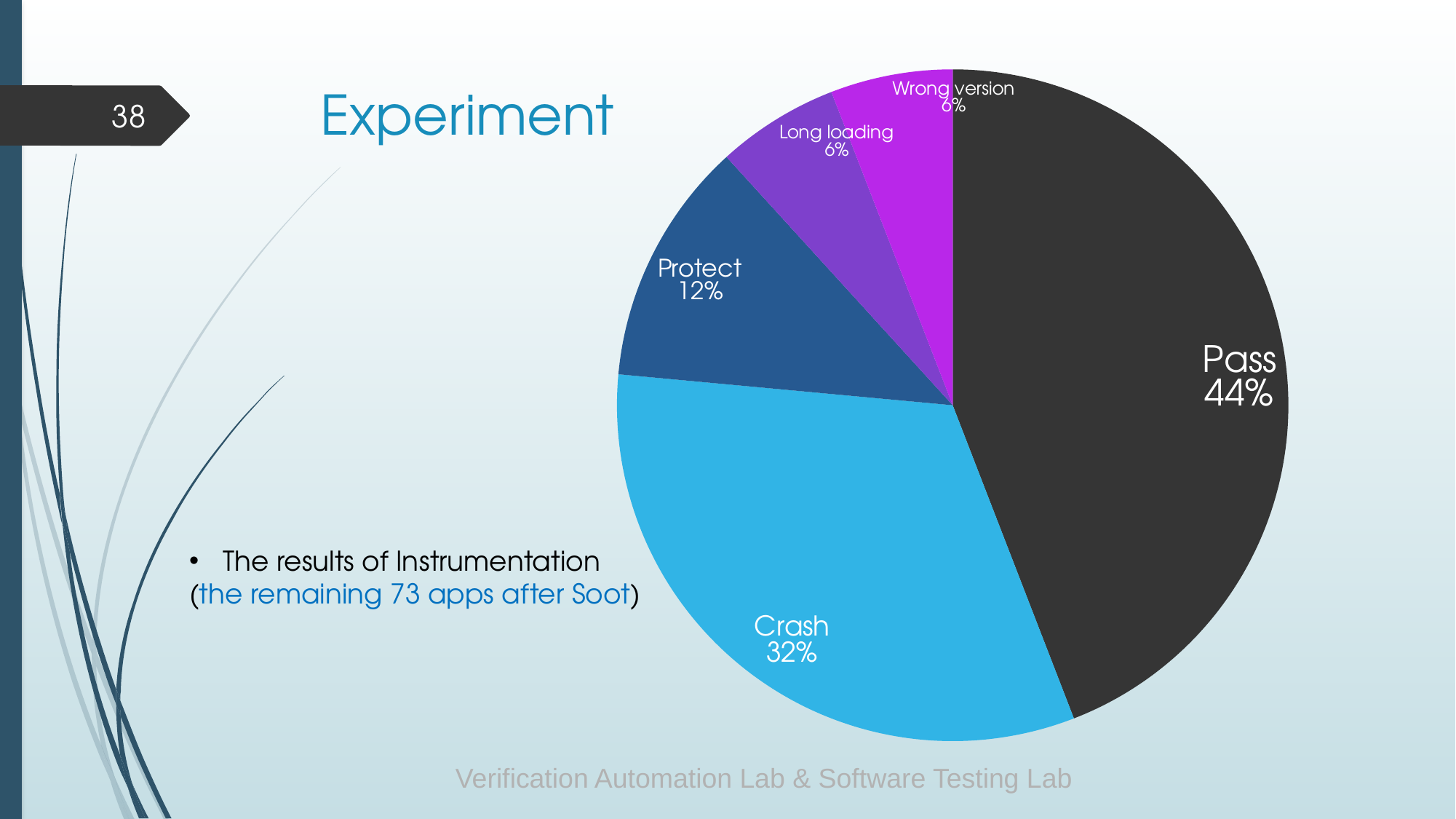

### Chart

| Category |  |
|---|---|
| 可執行 | 15.0 |
| 閃退 | 11.0 |
| 防寫 | 4.0 |
| Loading過久 | 2.0 |
| 版本驗證 | 2.0 |
# Experiment
38
The results of Instrumentation
(the remaining 73 apps after Soot)
Verification Automation Lab & Software Testing Lab